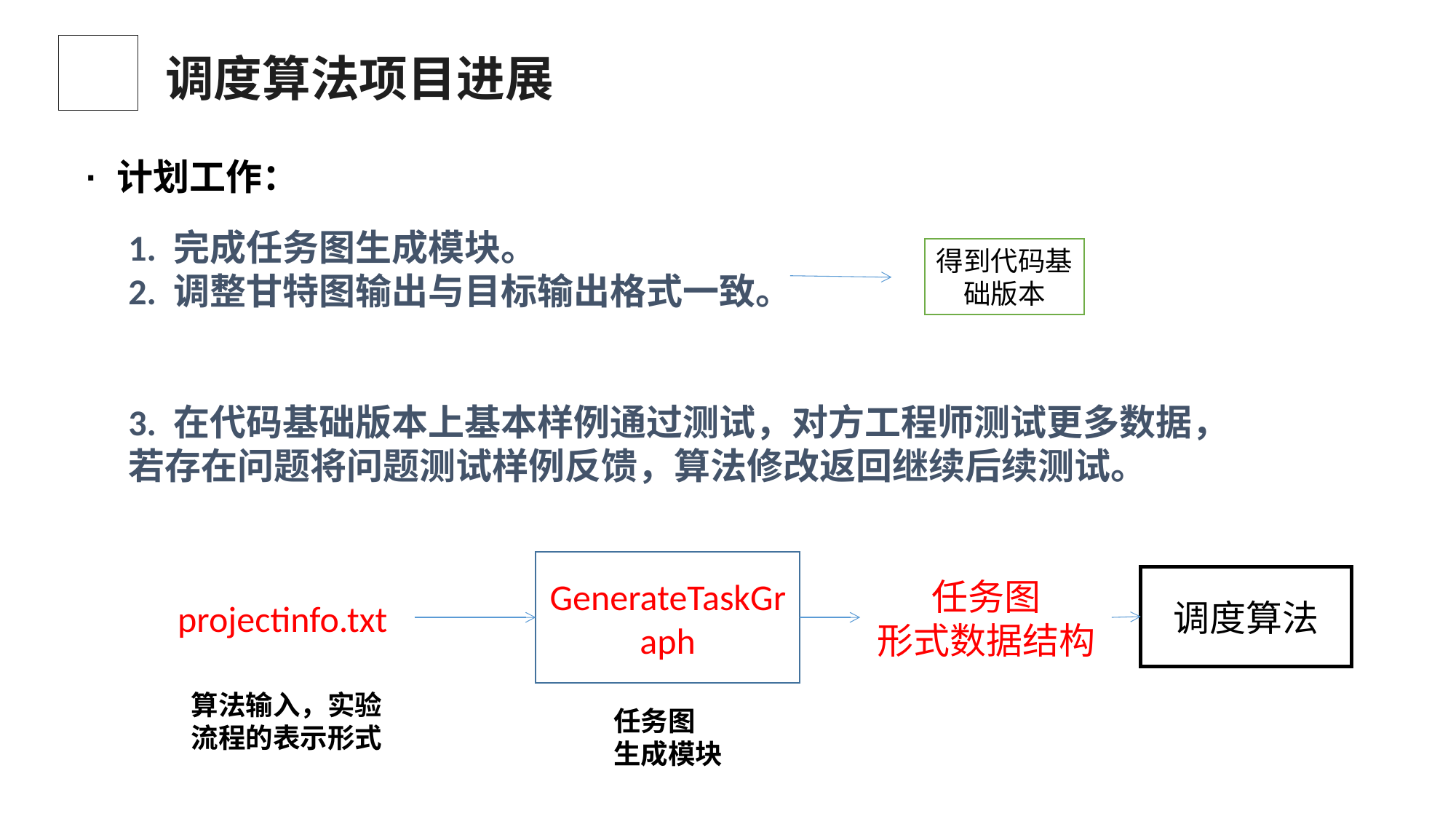

调度算法项目进展

· 计划工作：
1. 完成任务图生成模块。
2. 调整甘特图输出与目标输出格式一致。

3. 在代码基础版本上基本样例通过测试，对方工程师测试更多数据，若存在问题将问题测试样例反馈，算法修改返回继续后续测试。
得到代码基础版本
projectinfo.txt
GenerateTaskGraph
任务图
形式数据结构
调度算法
算法输入，实验流程的表示形式
任务图
生成模块